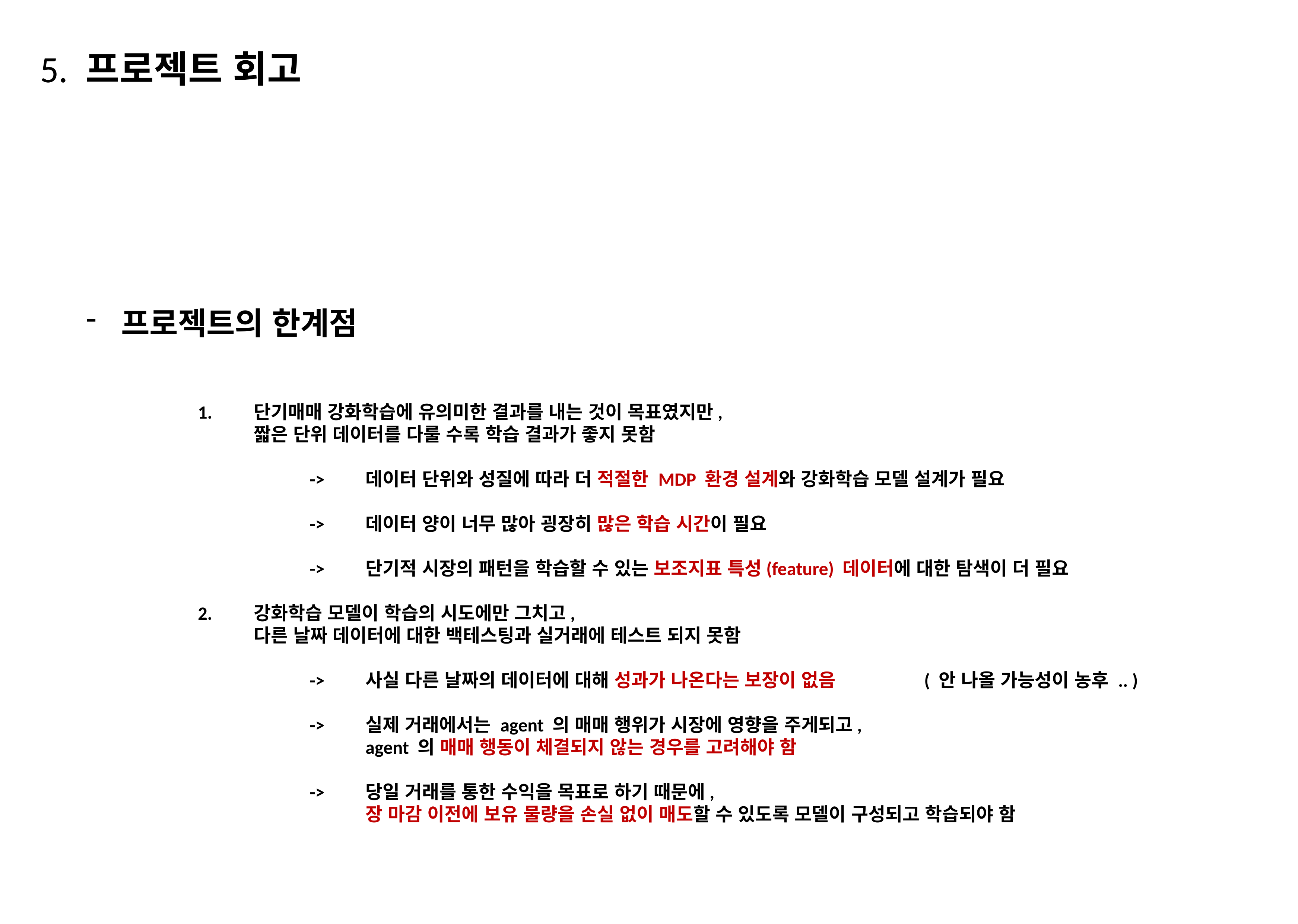

5. 프로젝트 회고

프로젝트의 한계점

		1.	단기매매 강화학습에 유의미한 결과를 내는 것이 목표였지만,
			짧은 단위 데이터를 다룰 수록 학습 결과가 좋지 못함

				->	데이터 단위와 성질에 따라 더 적절한 MDP 환경 설계와 강화학습 모델 설계가 필요

				->	데이터 양이 너무 많아 굉장히 많은 학습 시간이 필요

				->	단기적 시장의 패턴을 학습할 수 있는 보조지표 특성(feature) 데이터에 대한 탐색이 더 필요

		2.	강화학습 모델이 학습의 시도에만 그치고,
			다른 날짜 데이터에 대한 백테스팅과 실거래에 테스트 되지 못함

				->	사실 다른 날짜의 데이터에 대해 성과가 나온다는 보장이 없음		( 안 나올 가능성이 농후 .. )

				->	실제 거래에서는 agent 의 매매 행위가 시장에 영향을 주게되고,
					agent 의 매매 행동이 체결되지 않는 경우를 고려해야 함

				->	당일 거래를 통한 수익을 목표로 하기 때문에,
					장 마감 이전에 보유 물량을 손실 없이 매도할 수 있도록 모델이 구성되고 학습되야 함